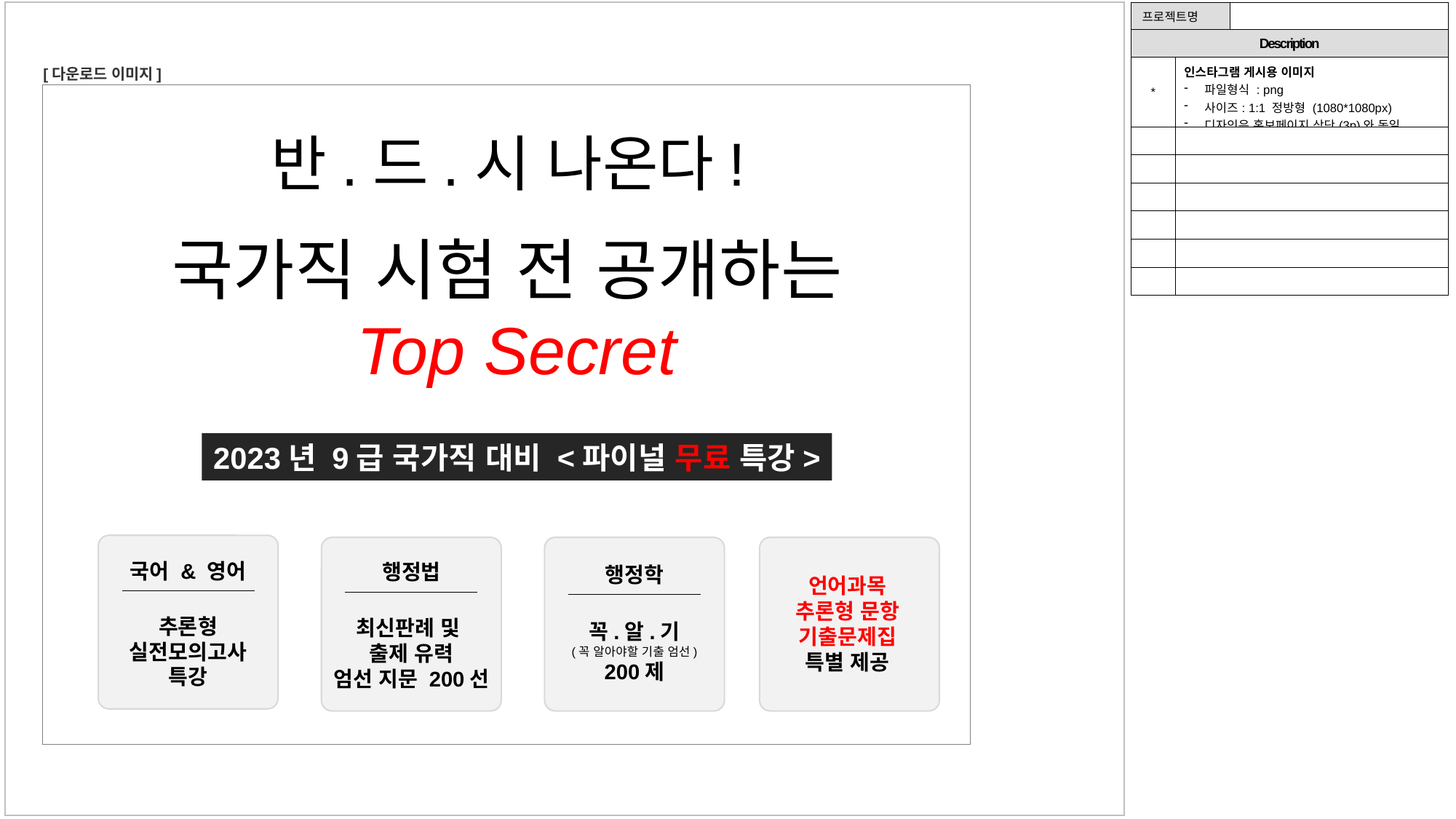

| 프로젝트명 |  |  |
| --- | --- | --- |
| Description |  |  |
| \* | 인스타그램 게시용 이미지 파일형식 : png 사이즈: 1:1 정방형 (1080\*1080px) 디자인은 홍보페이지 상단(3p)와 동일 |  |
|  |  |  |
|  |  |  |
|  |  |  |
|  |  |  |
|  |  |  |
|  |  |  |
[다운로드 이미지]

반.드.시 나온다!

국가직 시험 전 공개하는
Top Secret
2023년 9급 국가직 대비 <파이널 무료 특강>

국어 & 영어
추론형
실전모의고사
특강

행정법
최신판례 및
출제 유력
엄선 지문 200선

행정학
꼭.알.기
(꼭 알아야할 기출 엄선)
200제

언어과목
추론형 문항
기출문제집
특별 제공